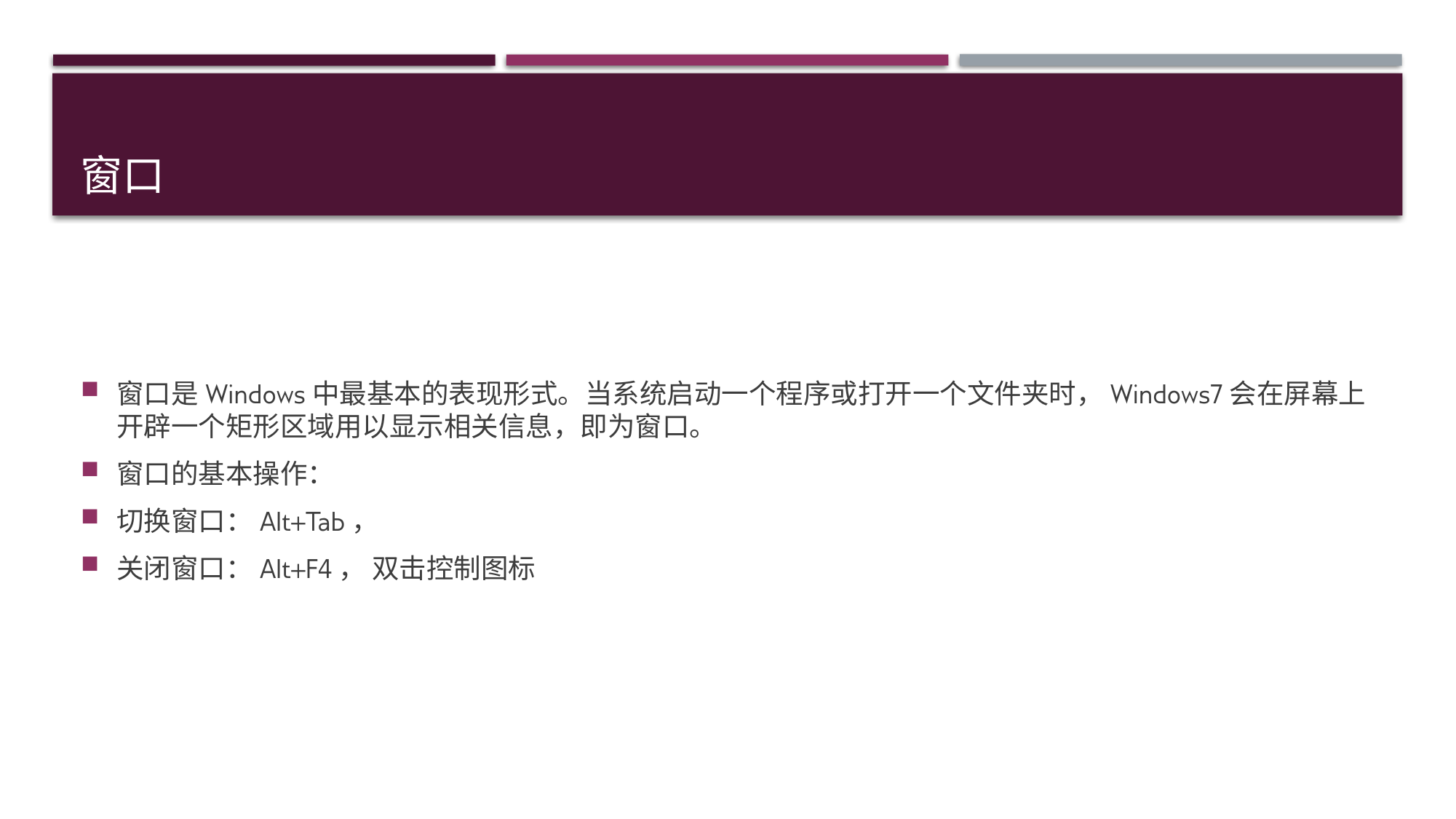

# 窗口
窗口是Windows中最基本的表现形式。当系统启动一个程序或打开一个文件夹时，Windows7会在屏幕上开辟一个矩形区域用以显示相关信息，即为窗口。
窗口的基本操作：
切换窗口：Alt+Tab，
关闭窗口：Alt+F4， 双击控制图标